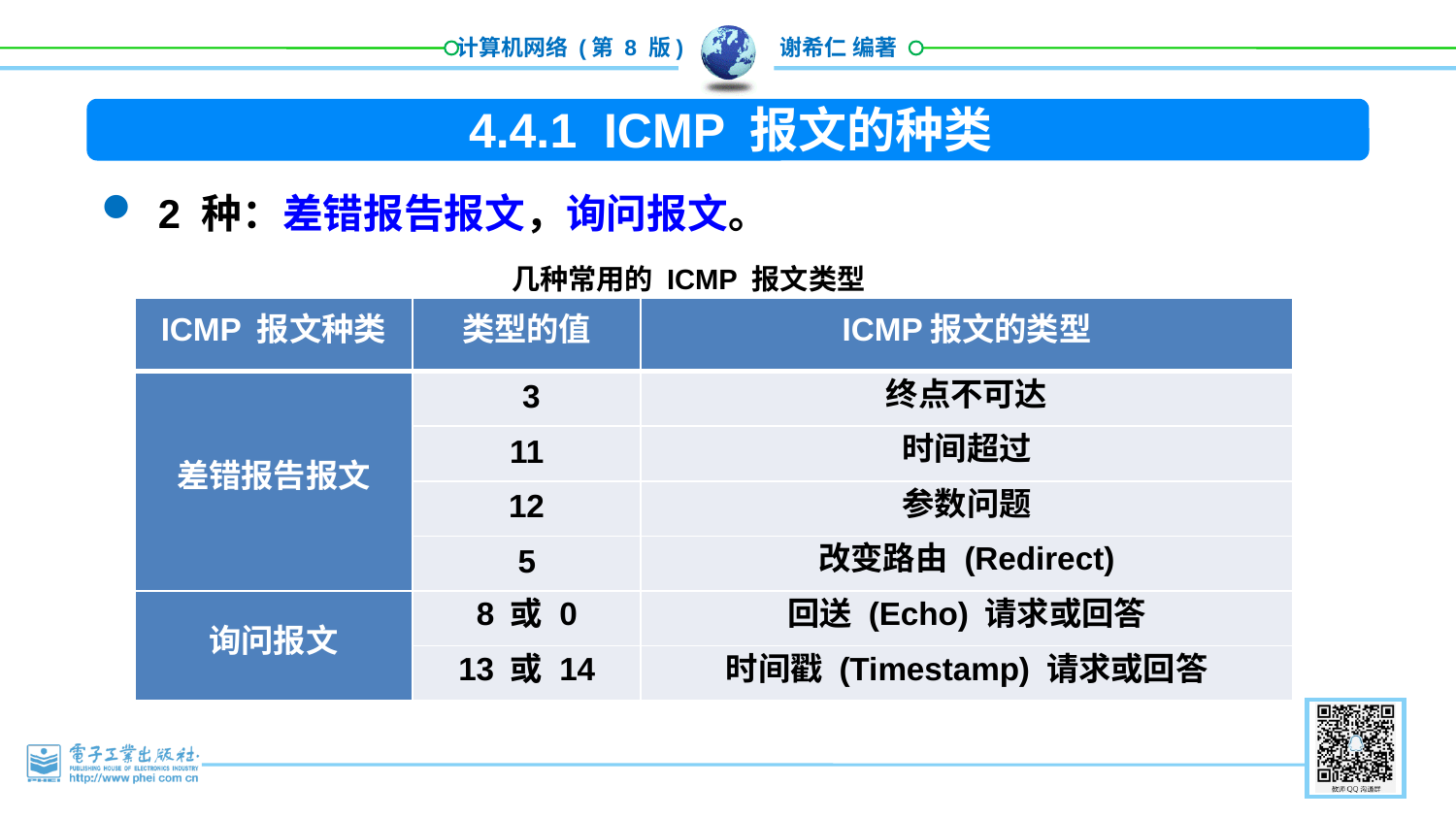

4.4.1  ICMP 报文的种类

2 种：差错报告报文，询问报文。
几种常用的 ICMP 报文类型
| ICMP 报文种类 | 类型的值 | ICMP报文的类型 |
| --- | --- | --- |
| 差错报告报文 | 3 | 终点不可达 |
|  | 11 | 时间超过 |
|  | 12 | 参数问题 |
|  | 5 | 改变路由 (Redirect) |
| 询问报文 | 8 或 0 | 回送 (Echo) 请求或回答 |
|  | 13 或 14 | 时间戳 (Timestamp) 请求或回答 |